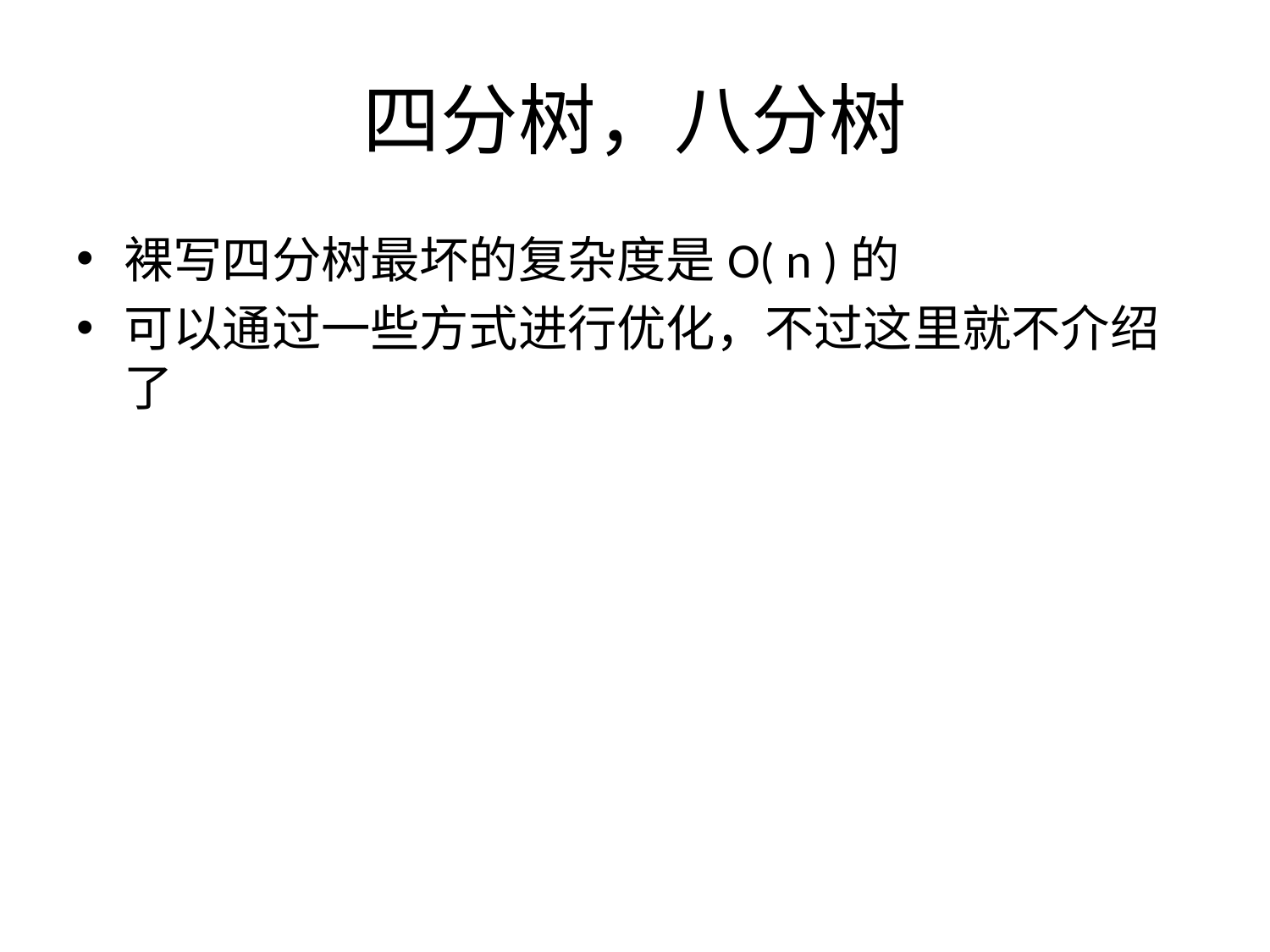

# 四分树，八分树
裸写四分树最坏的复杂度是O( n )的
可以通过一些方式进行优化，不过这里就不介绍了